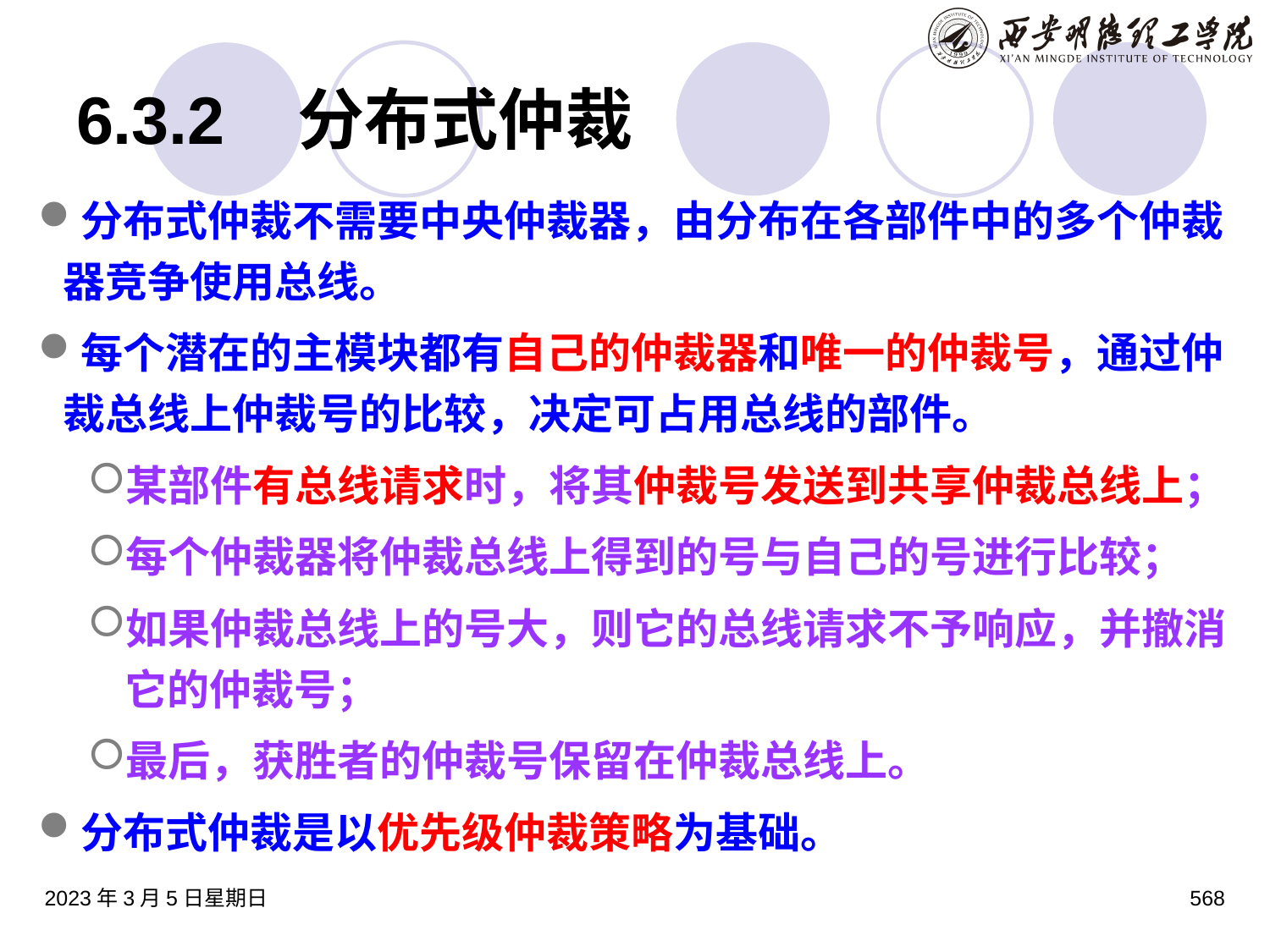

# 6.3.2   分布式仲裁
分布式仲裁不需要中央仲裁器，由分布在各部件中的多个仲裁器竞争使用总线。
每个潜在的主模块都有自己的仲裁器和唯一的仲裁号，通过仲裁总线上仲裁号的比较，决定可占用总线的部件。
某部件有总线请求时，将其仲裁号发送到共享仲裁总线上；
每个仲裁器将仲裁总线上得到的号与自己的号进行比较；
如果仲裁总线上的号大，则它的总线请求不予响应，并撤消它的仲裁号；
最后，获胜者的仲裁号保留在仲裁总线上。
分布式仲裁是以优先级仲裁策略为基础。
2023年3月5日星期日
568